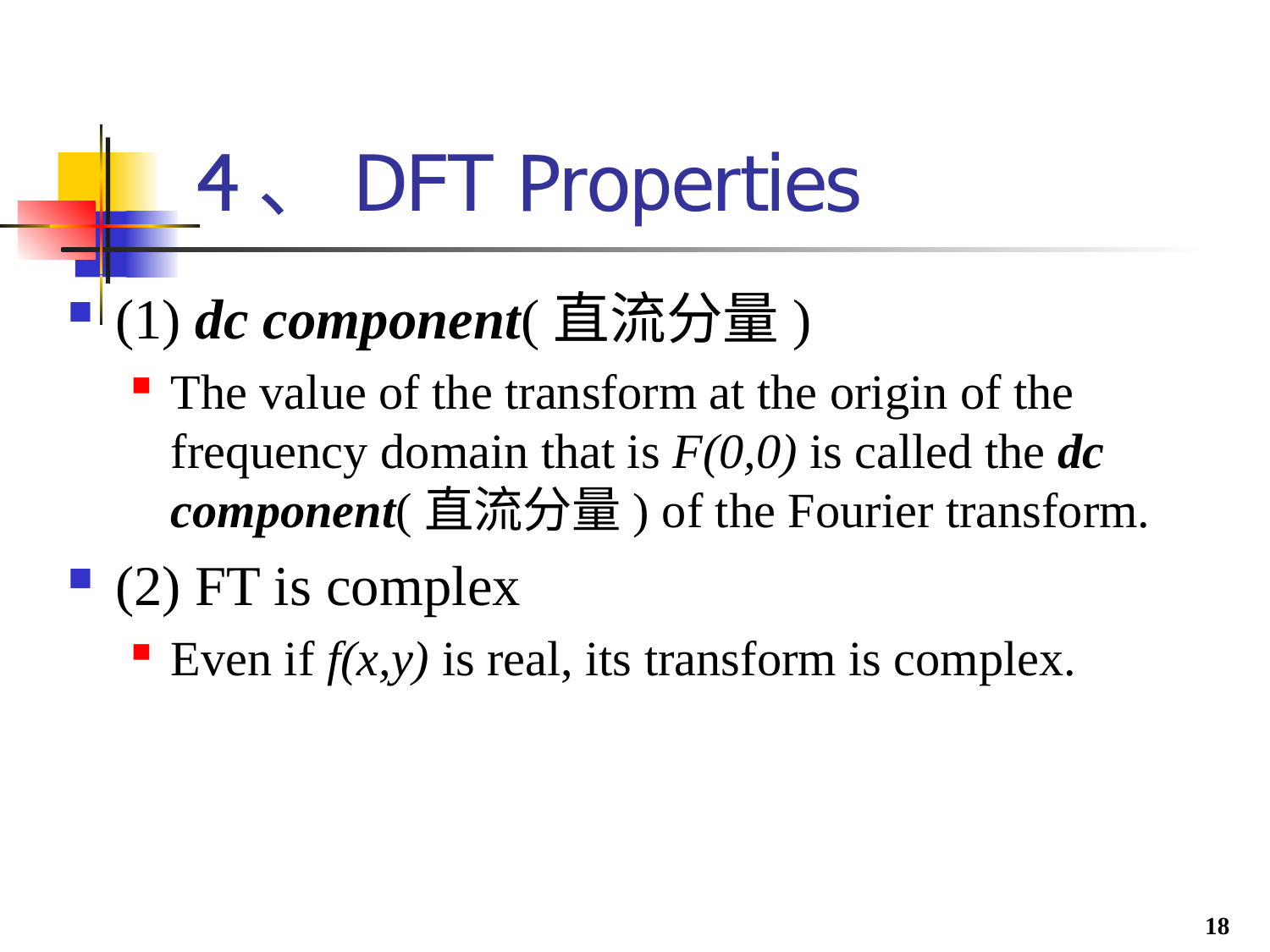

# 4、DFT Properties
(1) dc component(直流分量)
The value of the transform at the origin of the frequency domain that is F(0,0) is called the dc component(直流分量) of the Fourier transform.
(2) FT is complex
Even if f(x,y) is real, its transform is complex.

18